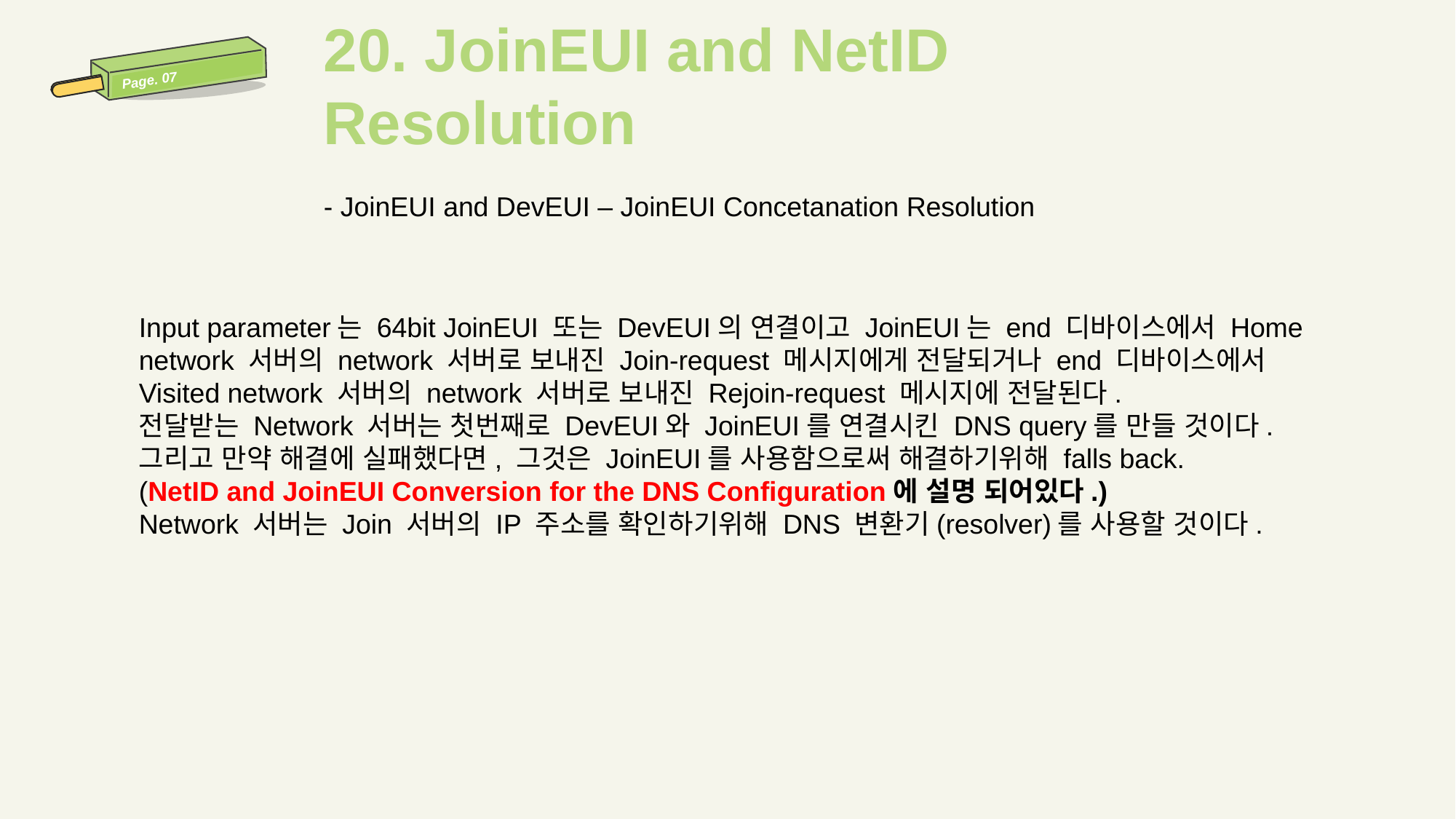

20. JoinEUI and NetID Resolution
- JoinEUI and DevEUI – JoinEUI Concetanation Resolution

Page. 07
Input parameter는 64bit JoinEUI 또는 DevEUI의 연결이고 JoinEUI는 end 디바이스에서 Home network 서버의 network 서버로 보내진 Join-request 메시지에게 전달되거나 end 디바이스에서 Visited network 서버의 network 서버로 보내진 Rejoin-request 메시지에 전달된다.
전달받는 Network 서버는 첫번째로 DevEUI와 JoinEUI를 연결시킨 DNS query를 만들 것이다.
그리고 만약 해결에 실패했다면, 그것은 JoinEUI를 사용함으로써 해결하기위해 falls back.
(NetID and JoinEUI Conversion for the DNS Configuration에 설명 되어있다.)
Network 서버는 Join 서버의 IP 주소를 확인하기위해 DNS 변환기(resolver)를 사용할 것이다.